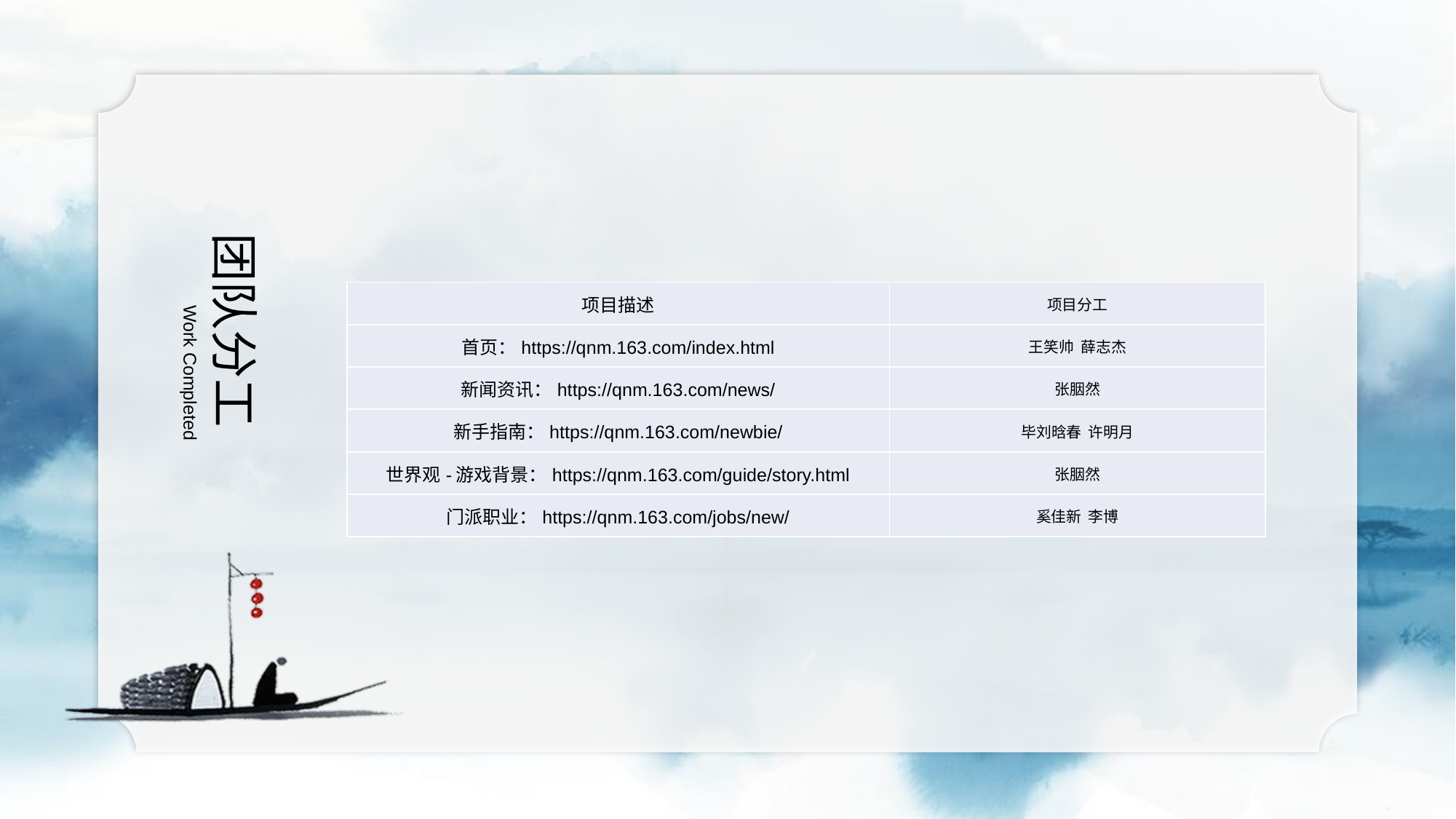

团队分工
 Work Completed
| 项目描述 | 项目分工 |
| --- | --- |
| 首页：https://qnm.163.com/index.html | 王笑帅 薛志杰 |
| 新闻资讯：https://qnm.163.com/news/ | 张胭然 |
| 新手指南：https://qnm.163.com/newbie/ | 毕刘晗春 许明月 |
| 世界观-游戏背景：https://qnm.163.com/guide/story.html | 张胭然 |
| 门派职业：https://qnm.163.com/jobs/new/ | 奚佳新 李博 |